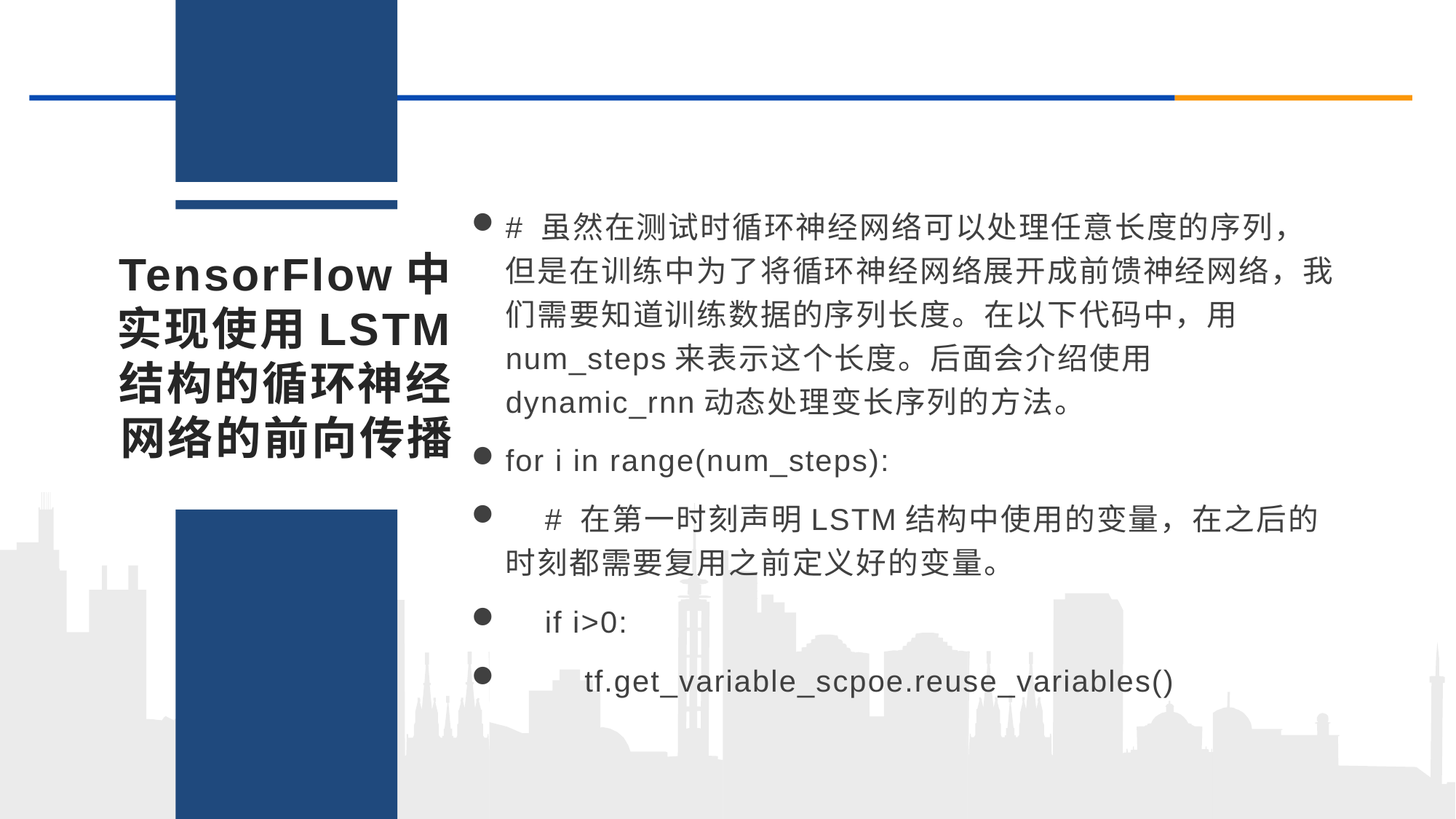

# 虽然在测试时循环神经网络可以处理任意长度的序列，但是在训练中为了将循环神经网络展开成前馈神经网络，我们需要知道训练数据的序列长度。在以下代码中，用num_steps来表示这个长度。后面会介绍使用dynamic_rnn动态处理变长序列的方法。
for i in range(num_steps):
    # 在第一时刻声明LSTM结构中使用的变量，在之后的时刻都需要复用之前定义好的变量。
    if i>0:
        tf.get_variable_scpoe.reuse_variables()

TensorFlow中实现使用LSTM结构的循环神经网络的前向传播